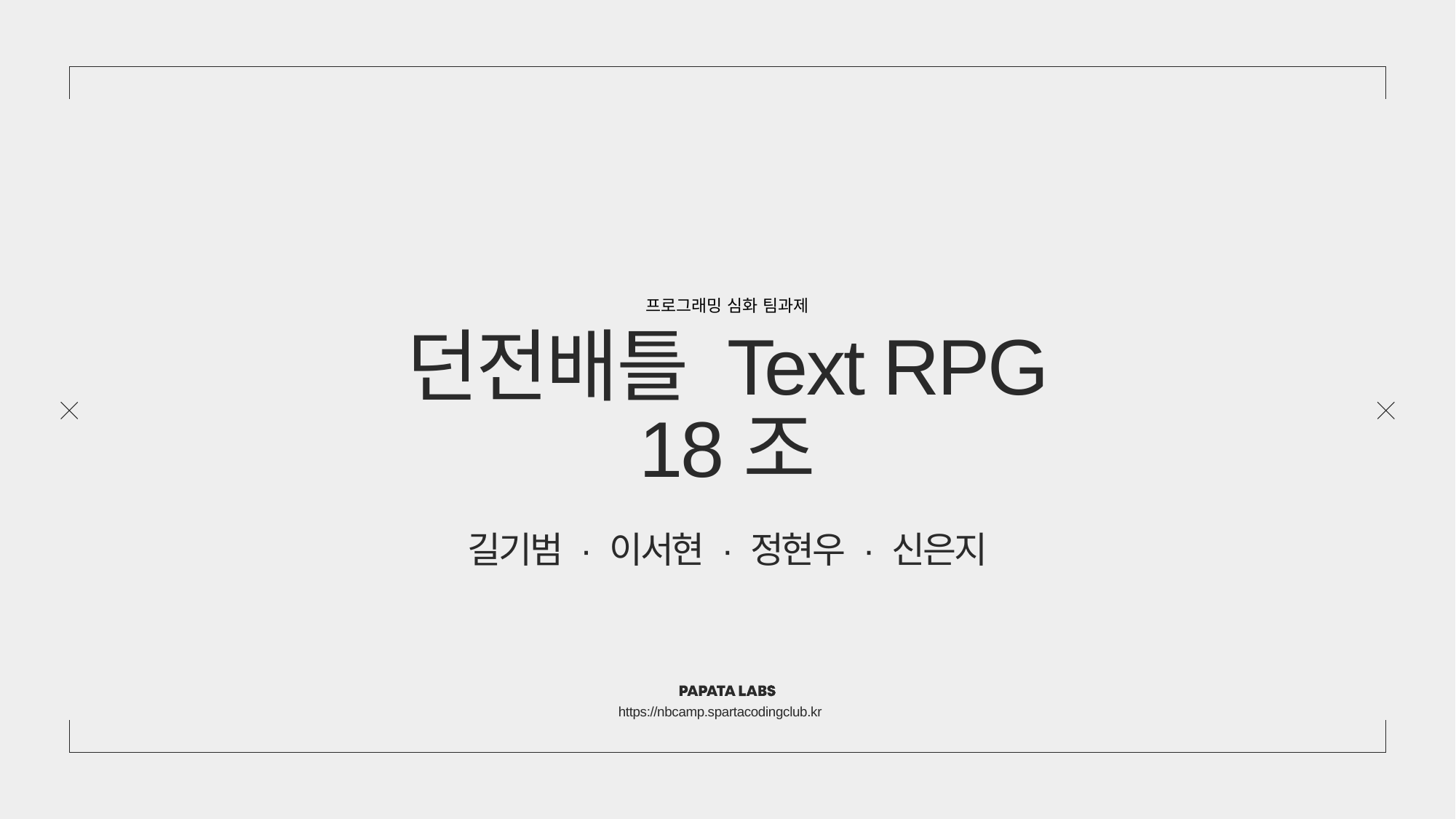

프로그래밍 심화 팀과제
던전배틀 Text RPG
18조
길기범 · 이서현 · 정현우 · 신은지

https://nbcamp.spartacodingclub.kr